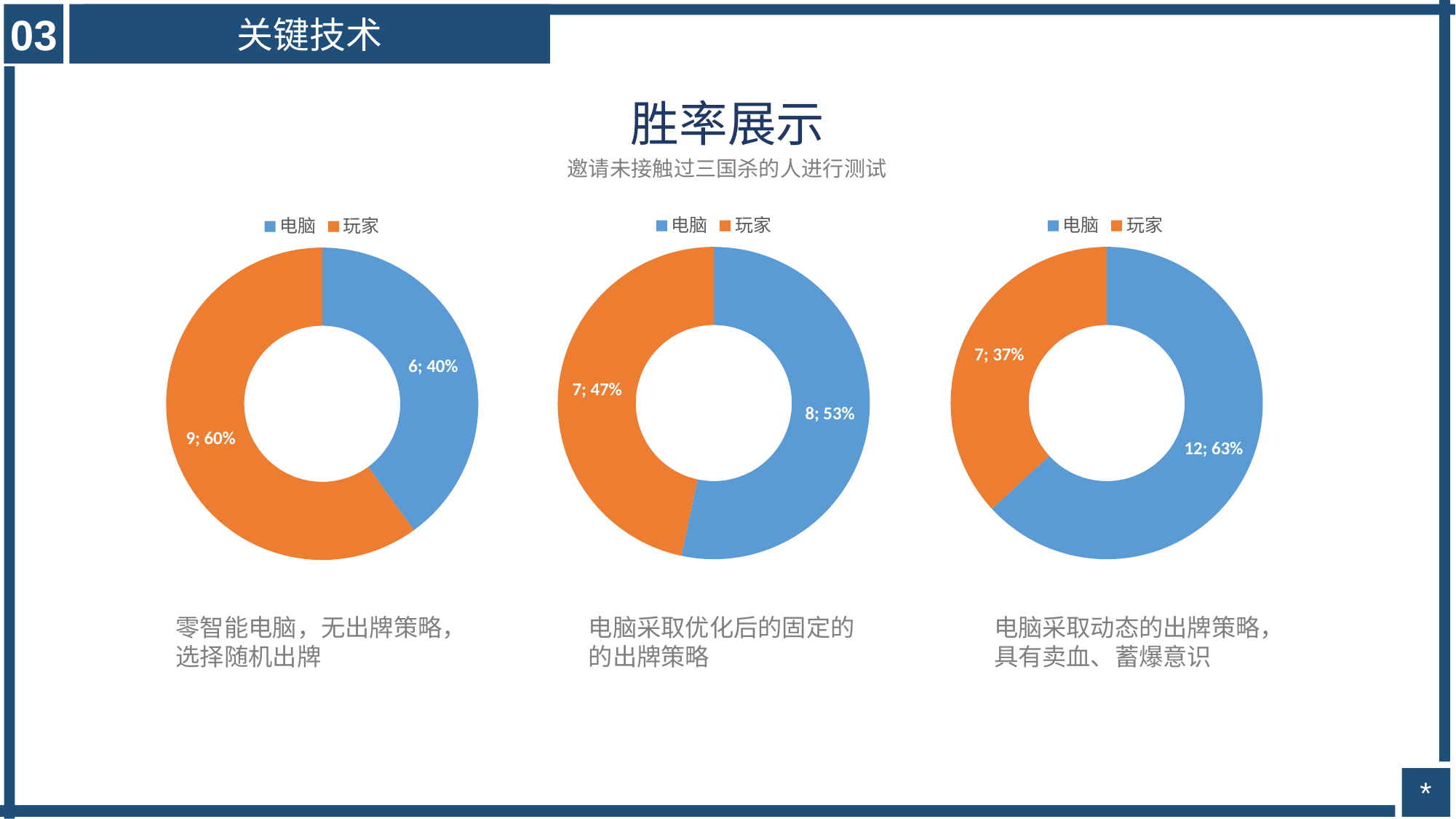

03
关键技术

胜率展示
邀请未接触过三国杀的人进行测试

### Chart

| Category | 胜场 |
|---|---|
| 电脑 | 8.0 |
| 玩家 | 7.0 |

### Chart

| Category | 胜场 |
|---|---|
| 电脑 | 12.0 |
| 玩家 | 7.0 |

### Chart

| Category | 胜场 |
|---|---|
| 电脑 | 6.0 |
| 玩家 | 9.0 |

电脑采取动态的出牌策略，具有卖血、蓄爆意识
零智能电脑，无出牌策略，选择随机出牌
电脑采取优化后的固定的的出牌策略

*